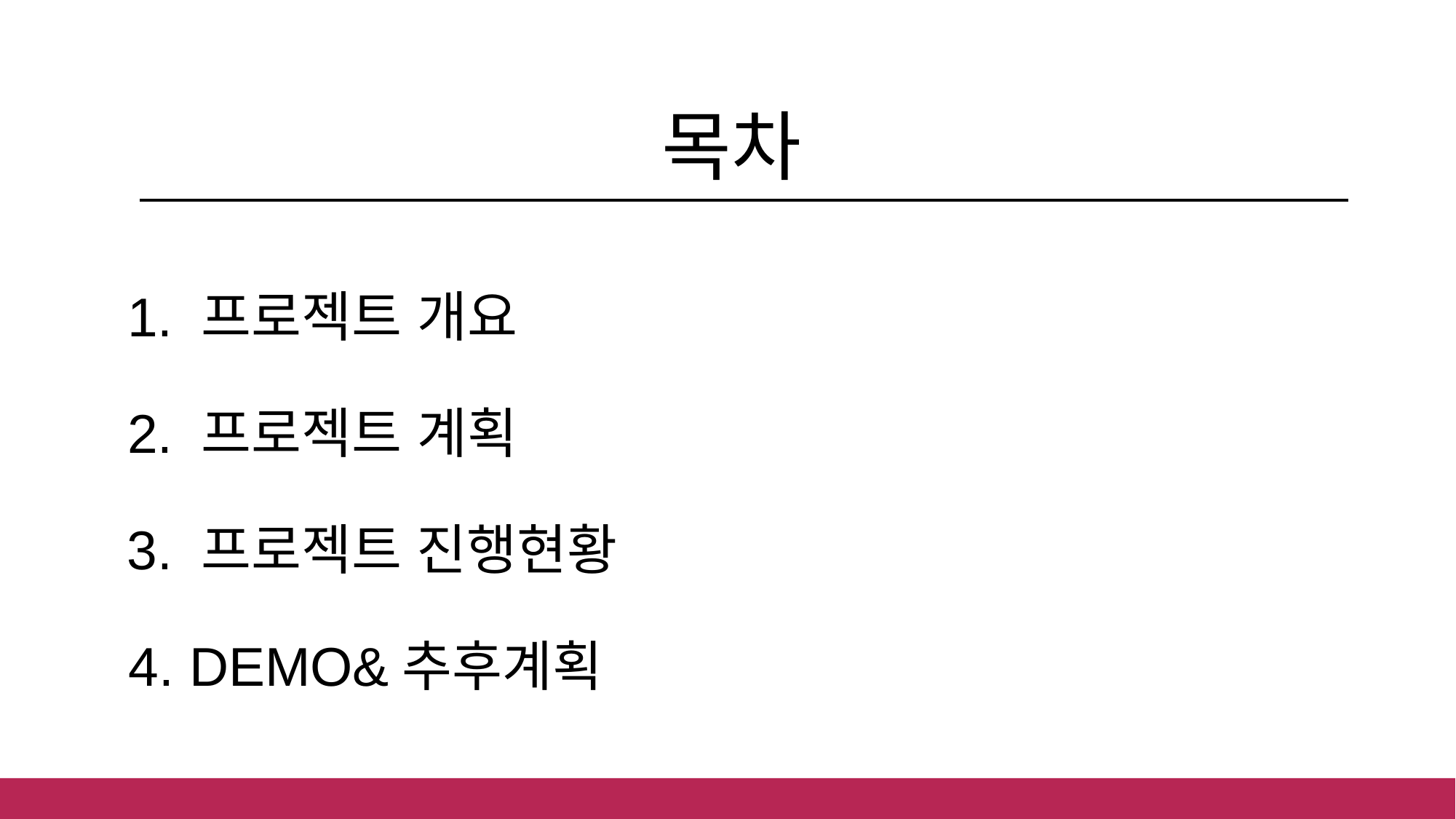

목차
1. 프로젝트 개요
2. 프로젝트 계획
3. 프로젝트 진행현황
4. DEMO&추후계획